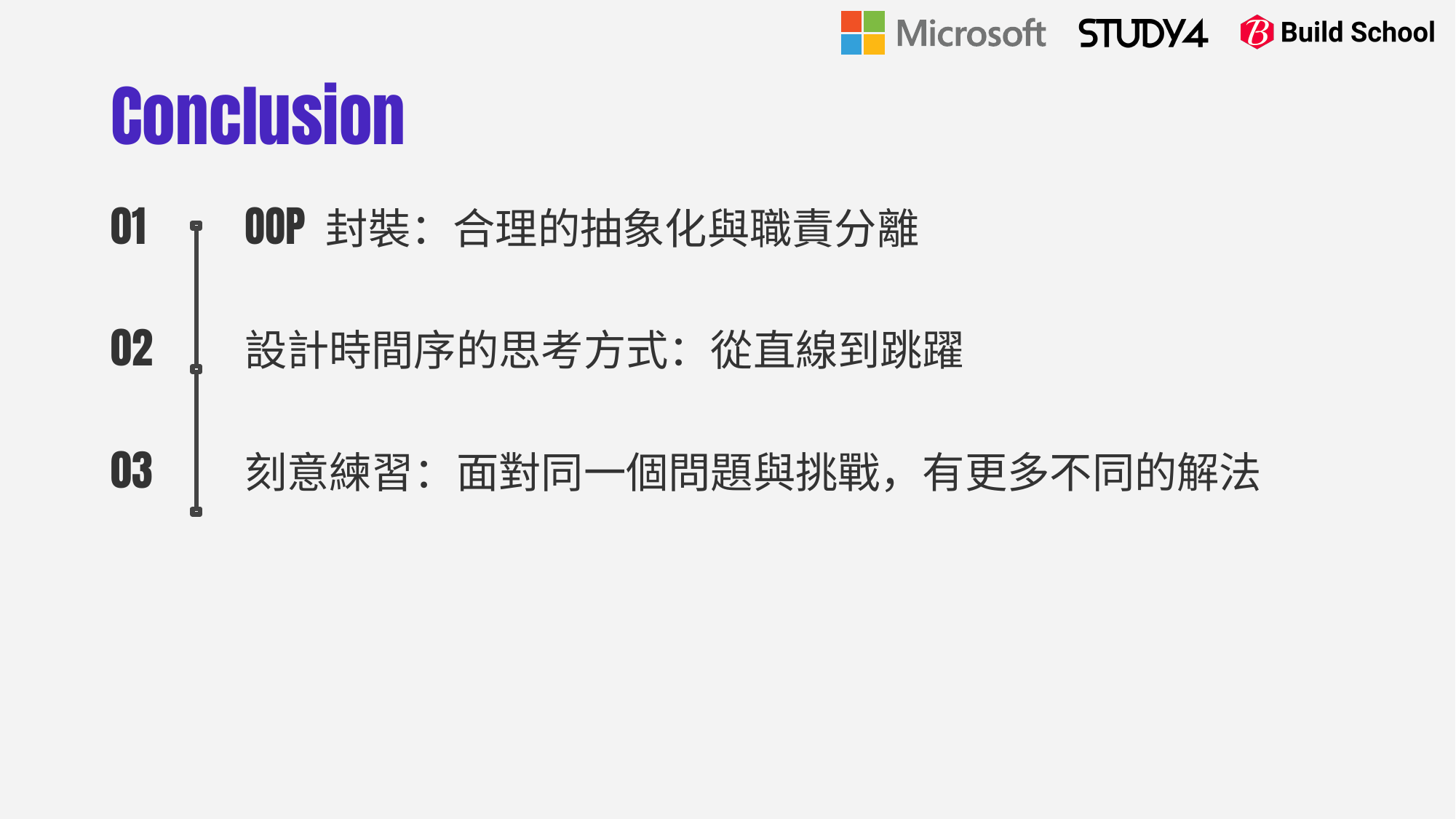

# Conclusion
01

02

03
OOP 封裝：合理的抽象化與職責分離

設計時間序的思考方式：從直線到跳躍

刻意練習：面對同一個問題與挑戰，有更多不同的解法